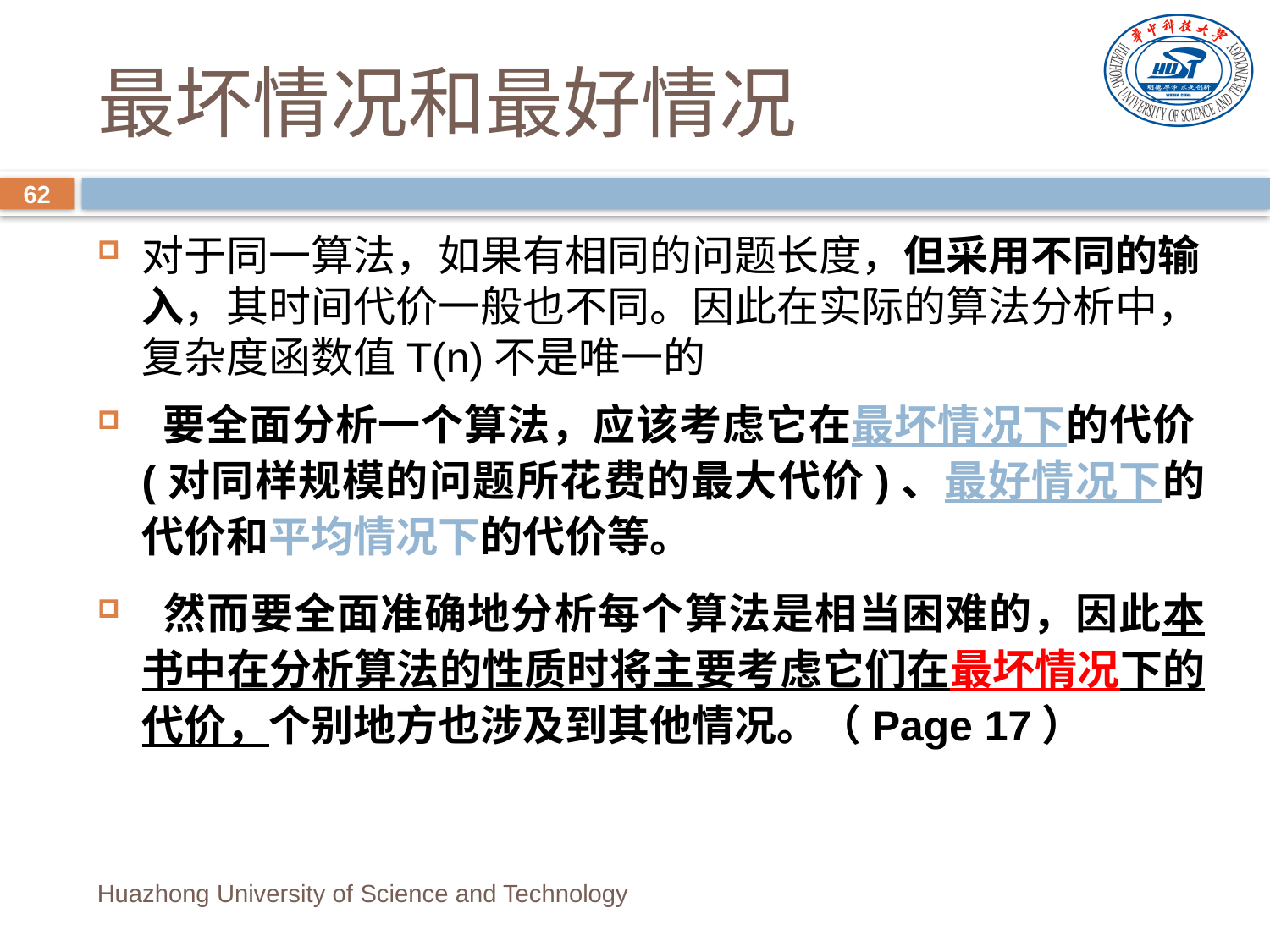

# 最坏情况和最好情况
62
对于同一算法，如果有相同的问题长度，但采用不同的输入，其时间代价一般也不同。因此在实际的算法分析中，复杂度函数值T(n)不是唯一的
 要全面分析一个算法，应该考虑它在最坏情况下的代价(对同样规模的问题所花费的最大代价)、最好情况下的代价和平均情况下的代价等。
 然而要全面准确地分析每个算法是相当困难的，因此本书中在分析算法的性质时将主要考虑它们在最坏情况下的代价，个别地方也涉及到其他情况。（Page 17）
Huazhong University of Science and Technology